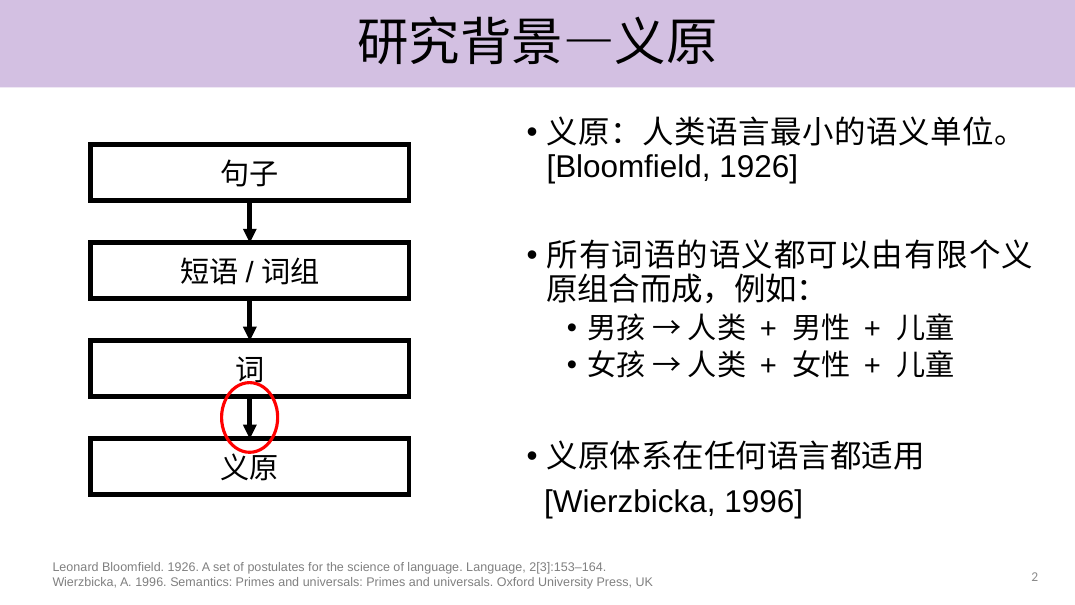

研究背景—义原
义原：人类语言最小的语义单位。[Bloomfield, 1926]

所有词语的语义都可以由有限个义原组合而成，例如：
男孩 → 人类 + 男性 + 儿童
女孩 → 人类 + 女性 + 儿童

义原体系在任何语言都适用
  [Wierzbicka, 1996]

句子
短语/词组
词

义原
Leonard Bloomfield. 1926. A set of postulates for the science of language. Language, 2[3]:153–164.
Wierzbicka, A. 1996. Semantics: Primes and universals: Primes and universals. Oxford University Press, UK
2